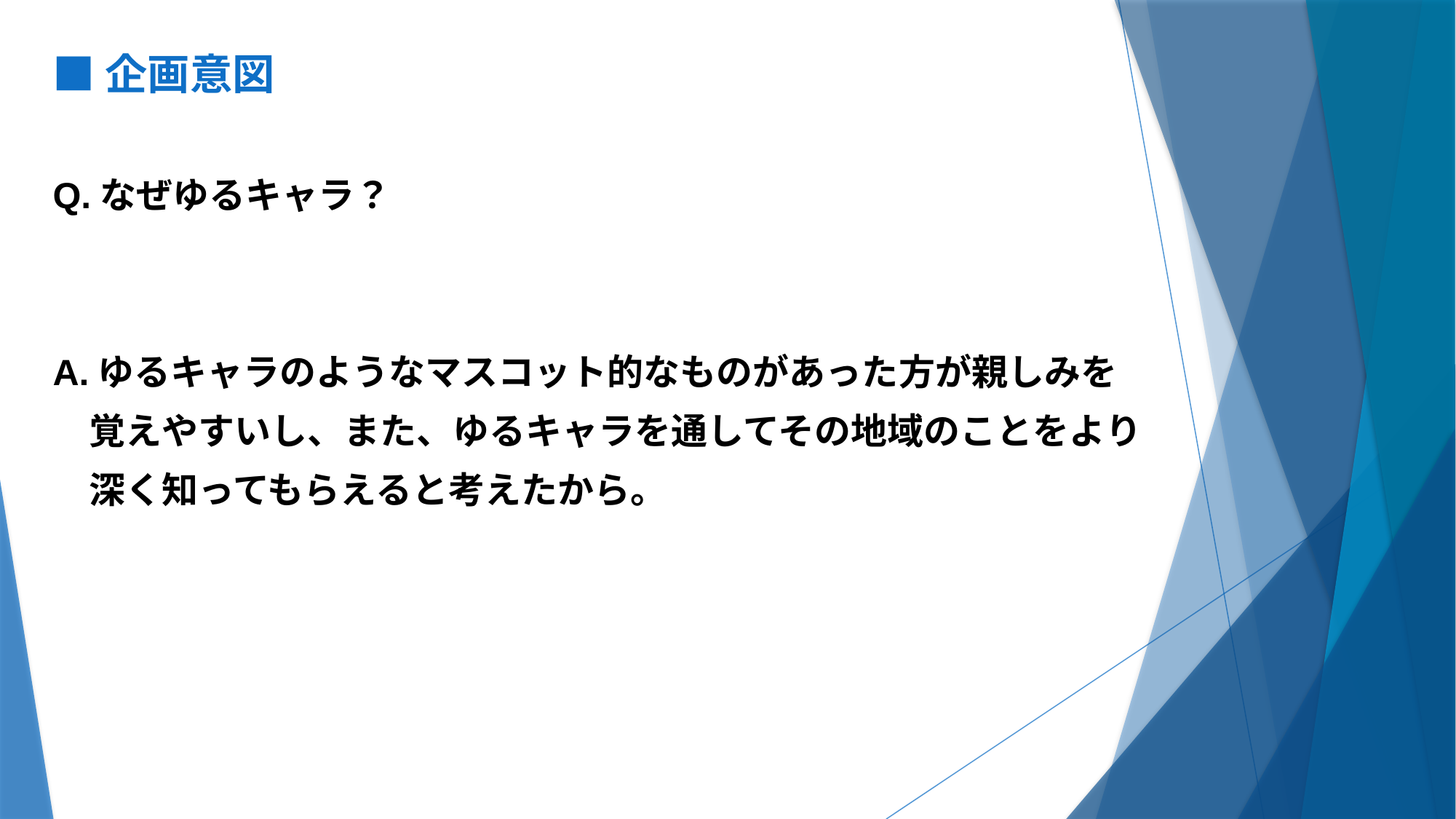

■企画意図

Q.なぜゆるキャラ？

A.ゆるキャラのようなマスコット的なものがあった方が親しみを
　覚えやすいし、また、ゆるキャラを通してその地域のことをより
　深く知ってもらえると考えたから。